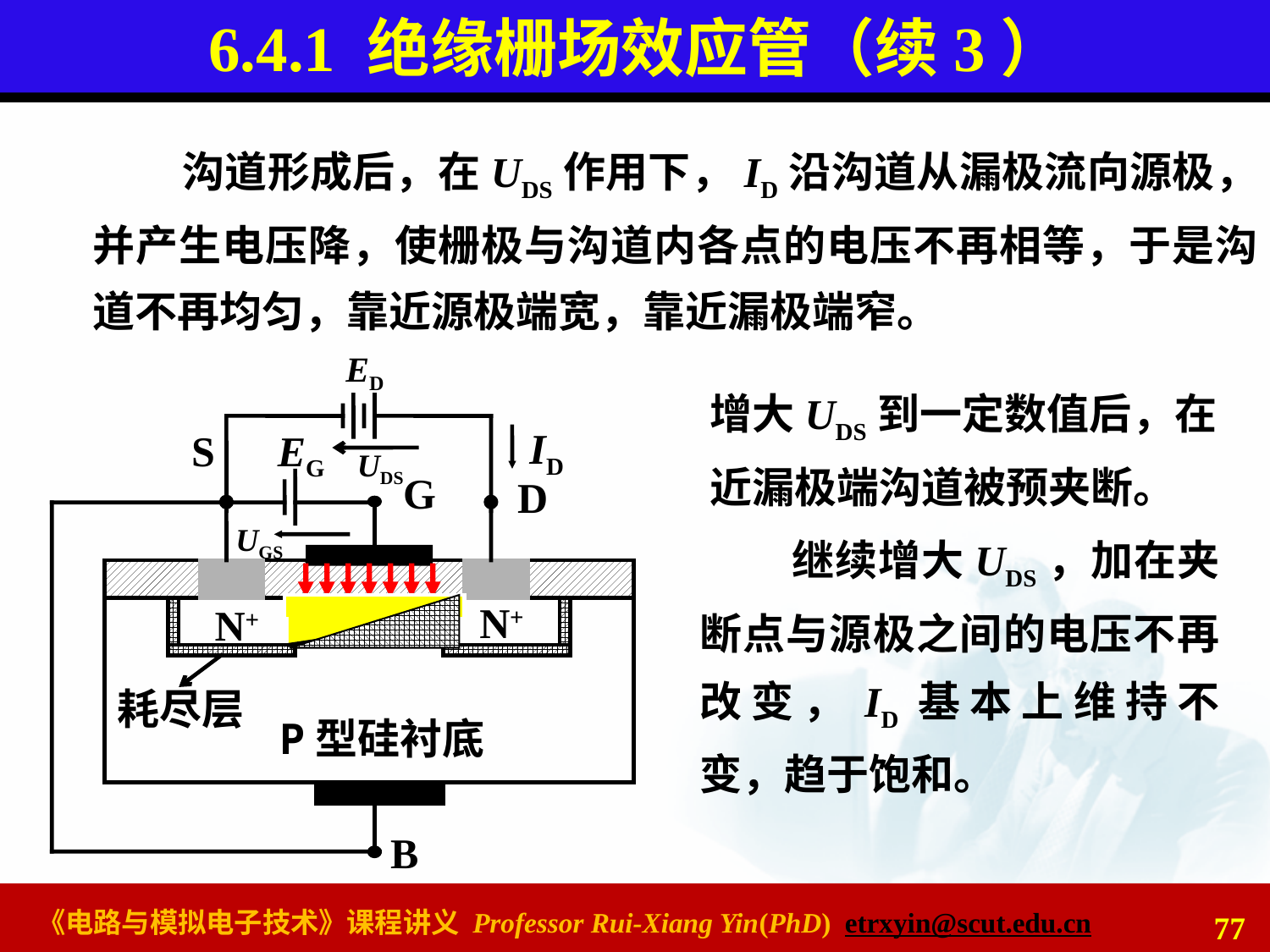

# 6.4.1 绝缘栅场效应管（续3）
        沟道形成后，在UDS作用下，ID沿沟道从漏极流向源极，并产生电压降，使栅极与沟道内各点的电压不再相等，于是沟道不再均匀，靠近源极端宽，靠近漏极端窄。
ED

UDS

ID

S
EG
G
D

UGS

N+

N+

耗尽层
P型硅衬底

B

增大UDS到一定数值后，在近漏极端沟道被预夹断。
        继续增大UDS，加在夹断点与源极之间的电压不再改变，ID基本上维持不变，趋于饱和。

77